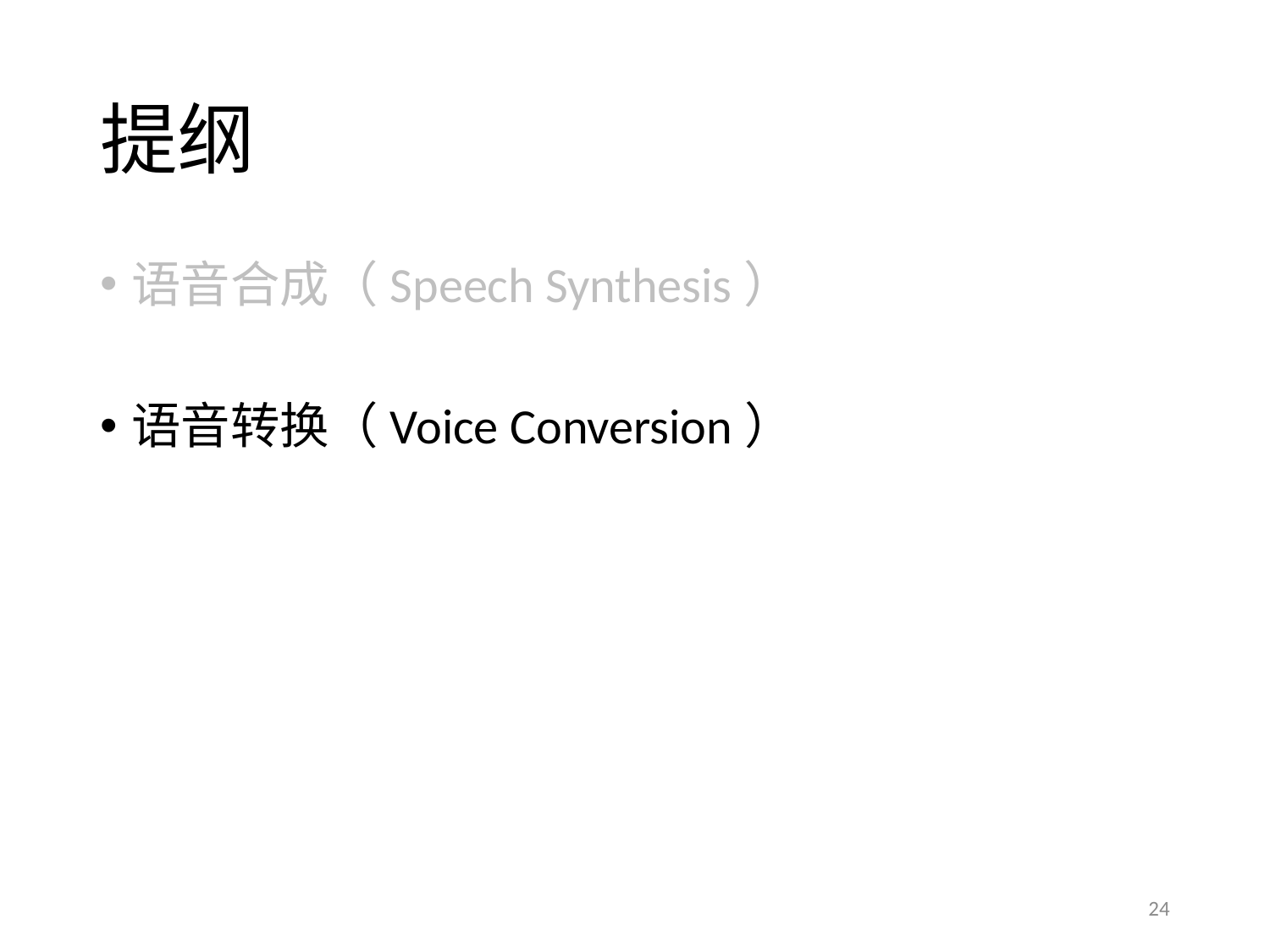

# 提纲
语音合成（Speech Synthesis）

语音转换（Voice Conversion）
24